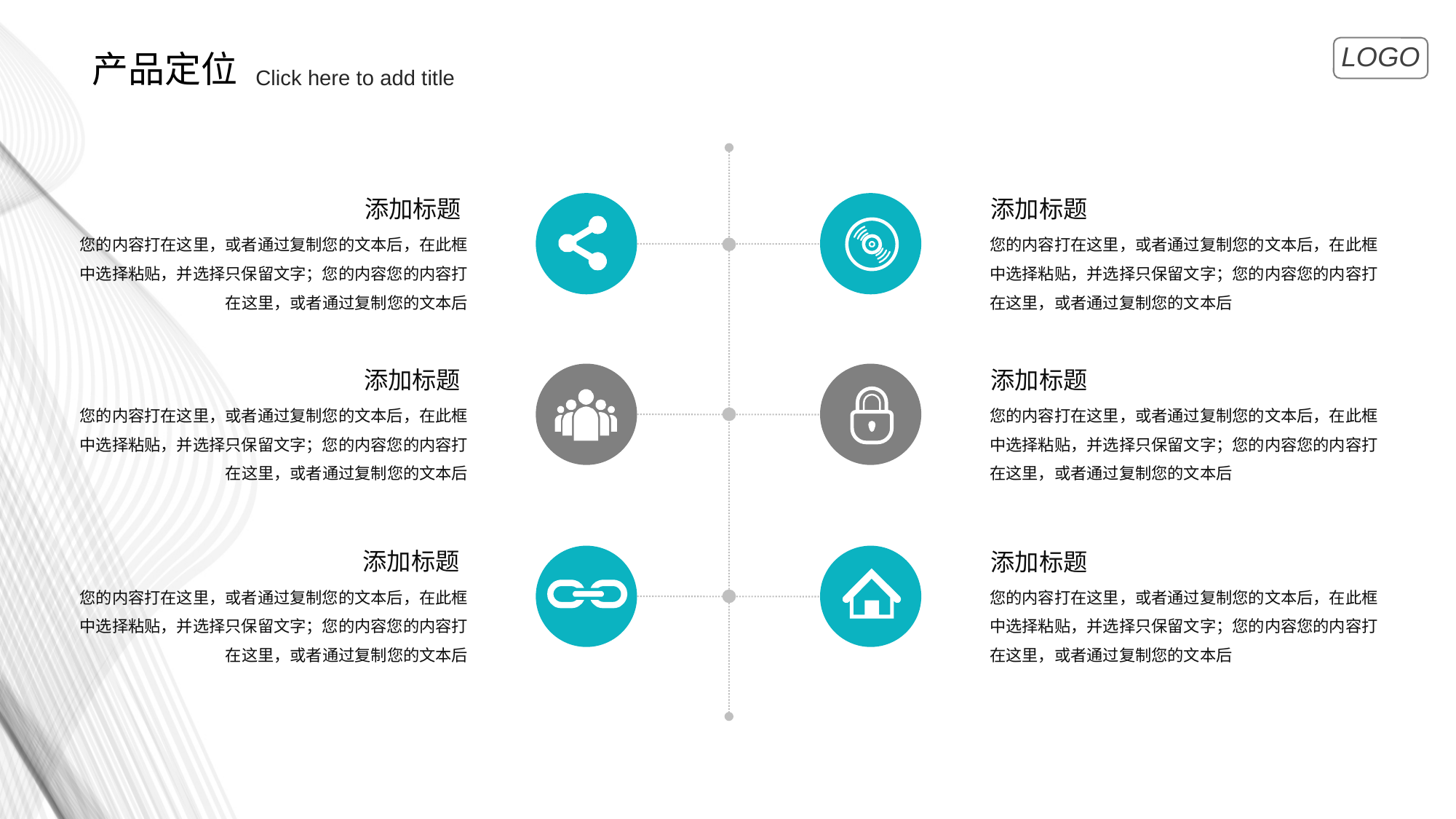

产品定位
Click here to add title

添加标题
您的内容打在这里，或者通过复制您的文本后，在此框中选择粘贴，并选择只保留文字；您的内容您的内容打在这里，或者通过复制您的文本后
添加标题
您的内容打在这里，或者通过复制您的文本后，在此框中选择粘贴，并选择只保留文字；您的内容您的内容打在这里，或者通过复制您的文本后

添加标题
您的内容打在这里，或者通过复制您的文本后，在此框中选择粘贴，并选择只保留文字；您的内容您的内容打在这里，或者通过复制您的文本后
添加标题
您的内容打在这里，或者通过复制您的文本后，在此框中选择粘贴，并选择只保留文字；您的内容您的内容打在这里，或者通过复制您的文本后

添加标题
您的内容打在这里，或者通过复制您的文本后，在此框中选择粘贴，并选择只保留文字；您的内容您的内容打在这里，或者通过复制您的文本后
添加标题
您的内容打在这里，或者通过复制您的文本后，在此框中选择粘贴，并选择只保留文字；您的内容您的内容打在这里，或者通过复制您的文本后